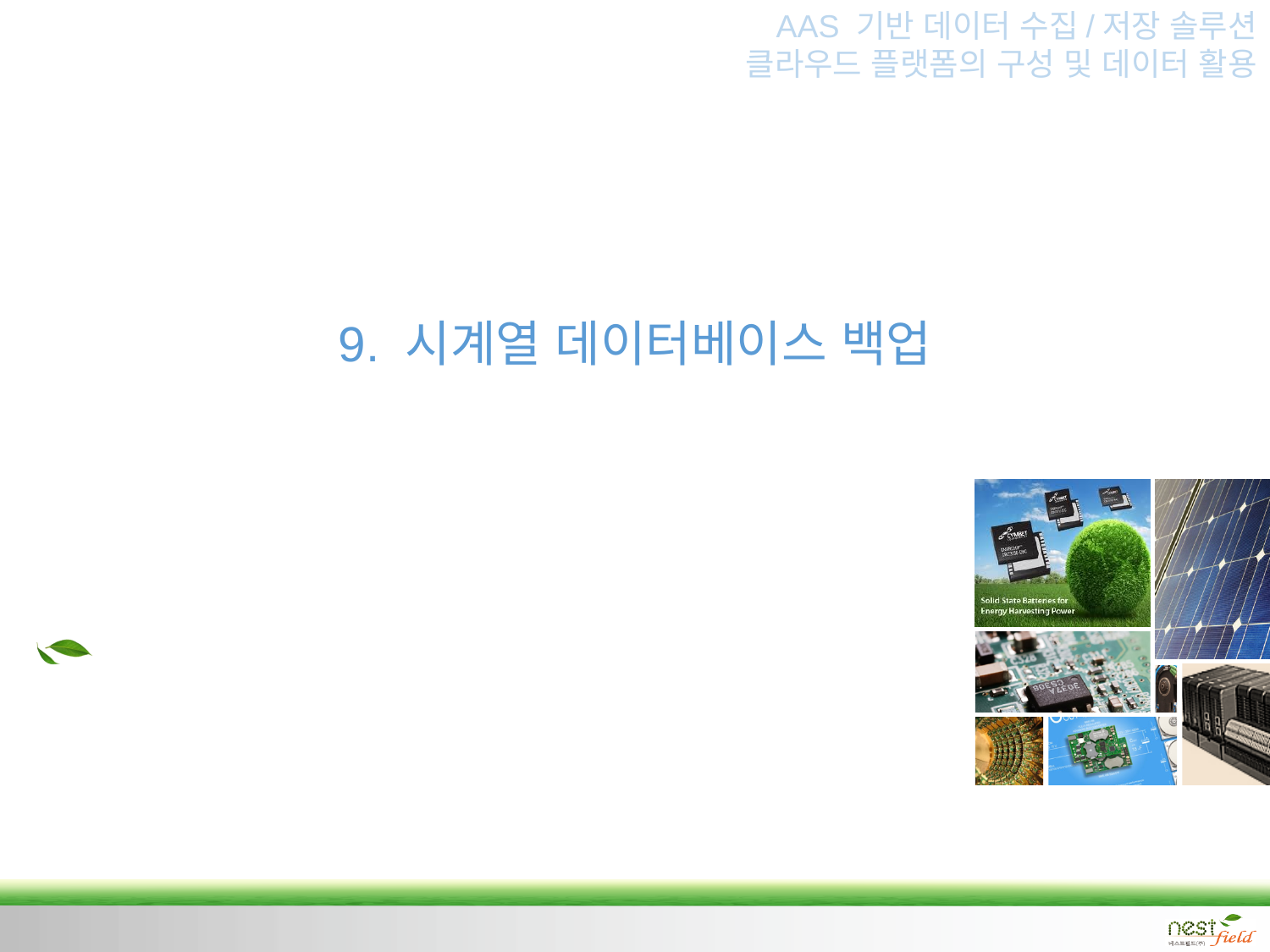

AAS 기반 데이터 수집/저장 솔루션
클라우드 플랫폼의 구성 및 데이터 활용
9. 시계열 데이터베이스 백업